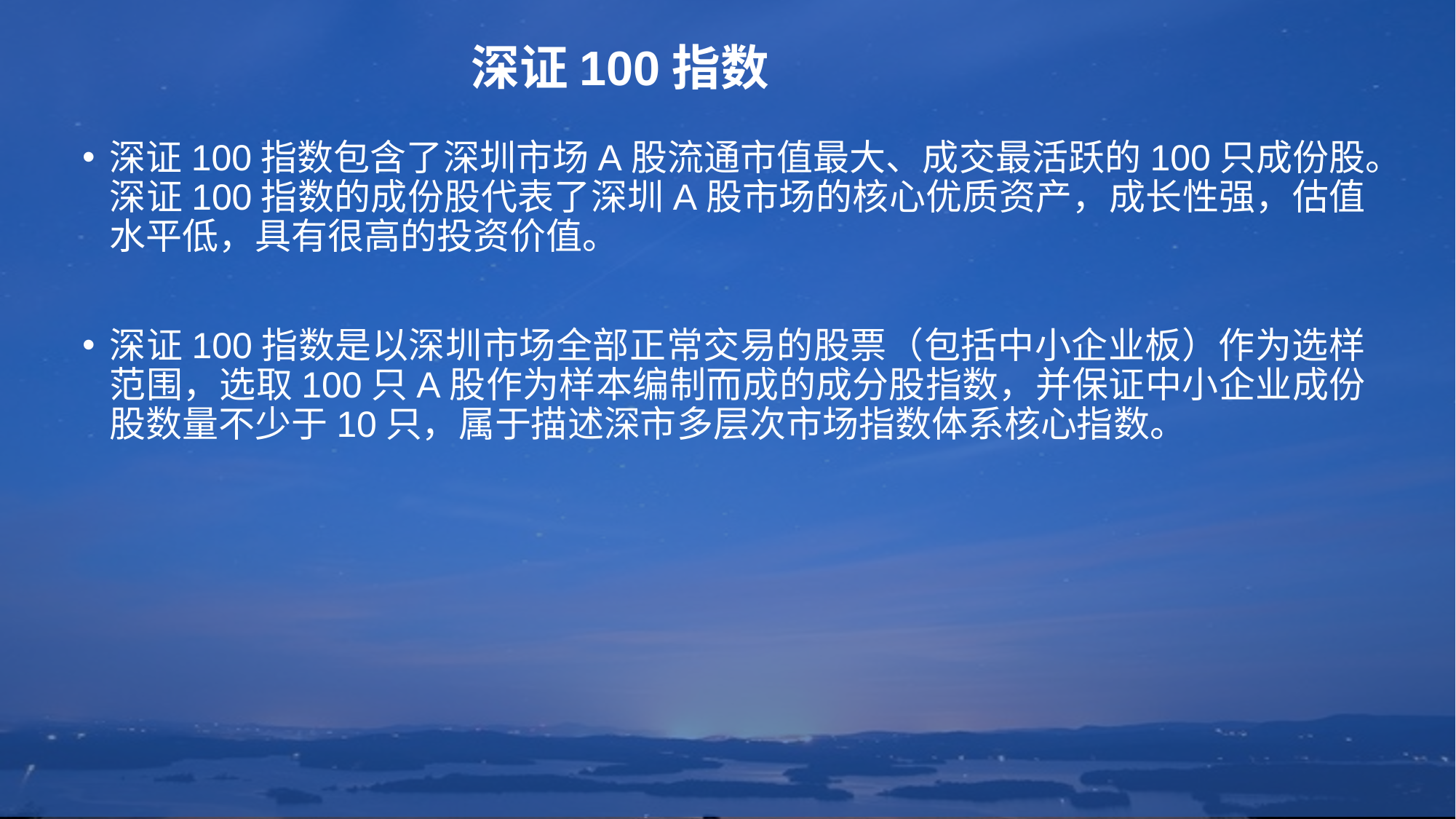

# 深证100指数
深证100指数包含了深圳市场A股流通市值最大、成交最活跃的100只成份股。深证100指数的成份股代表了深圳A股市场的核心优质资产，成长性强，估值水平低，具有很高的投资价值。

深证100指数是以深圳市场全部正常交易的股票（包括中小企业板）作为选样范围，选取100只A股作为样本编制而成的成分股指数，并保证中小企业成份股数量不少于10只，属于描述深市多层次市场指数体系核心指数。